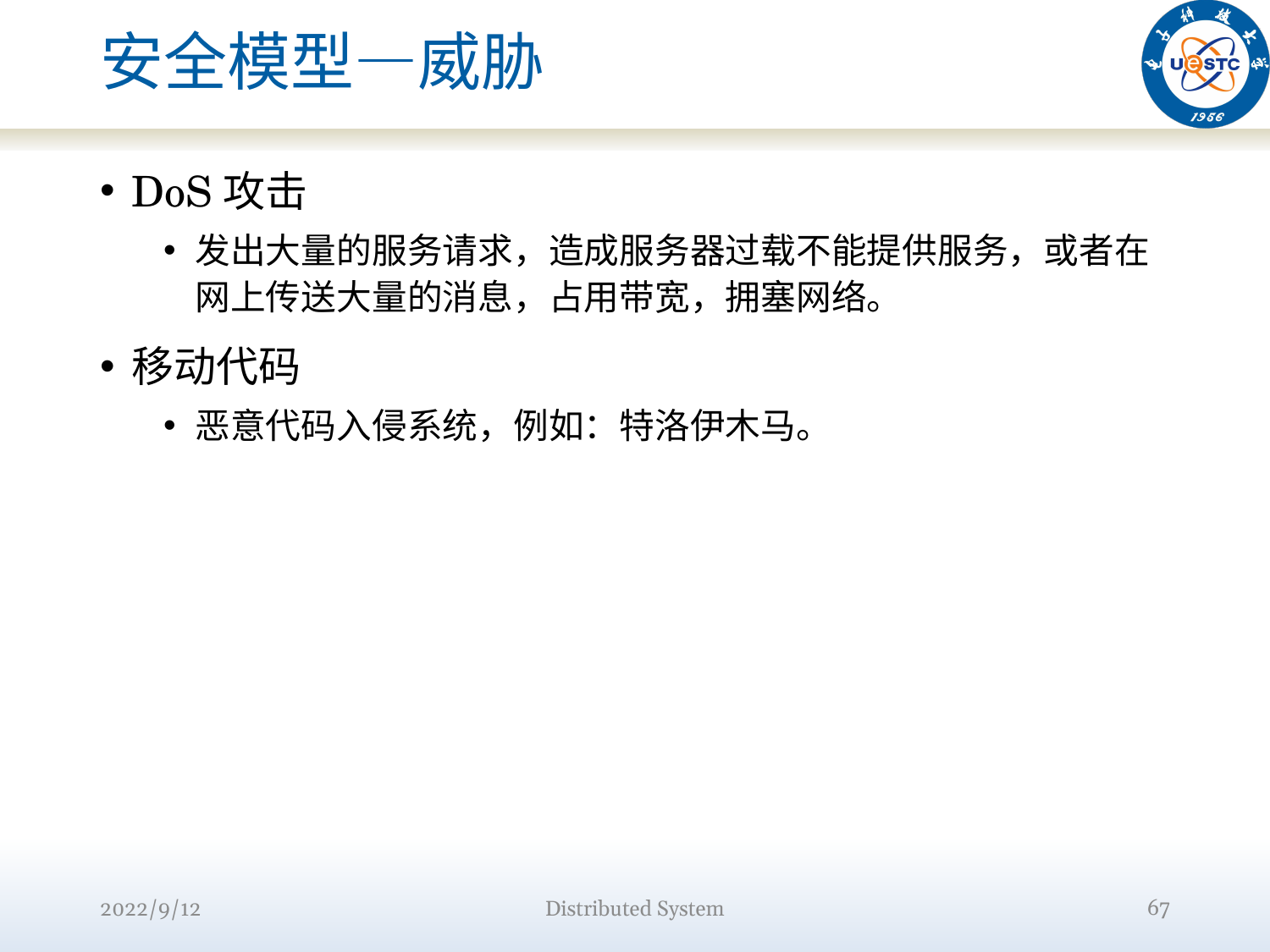

# 安全模型—威胁
DoS攻击
发出大量的服务请求，造成服务器过载不能提供服务，或者在网上传送大量的消息，占用带宽，拥塞网络。
移动代码
恶意代码入侵系统，例如：特洛伊木马。
2022/9/12
Distributed System
67